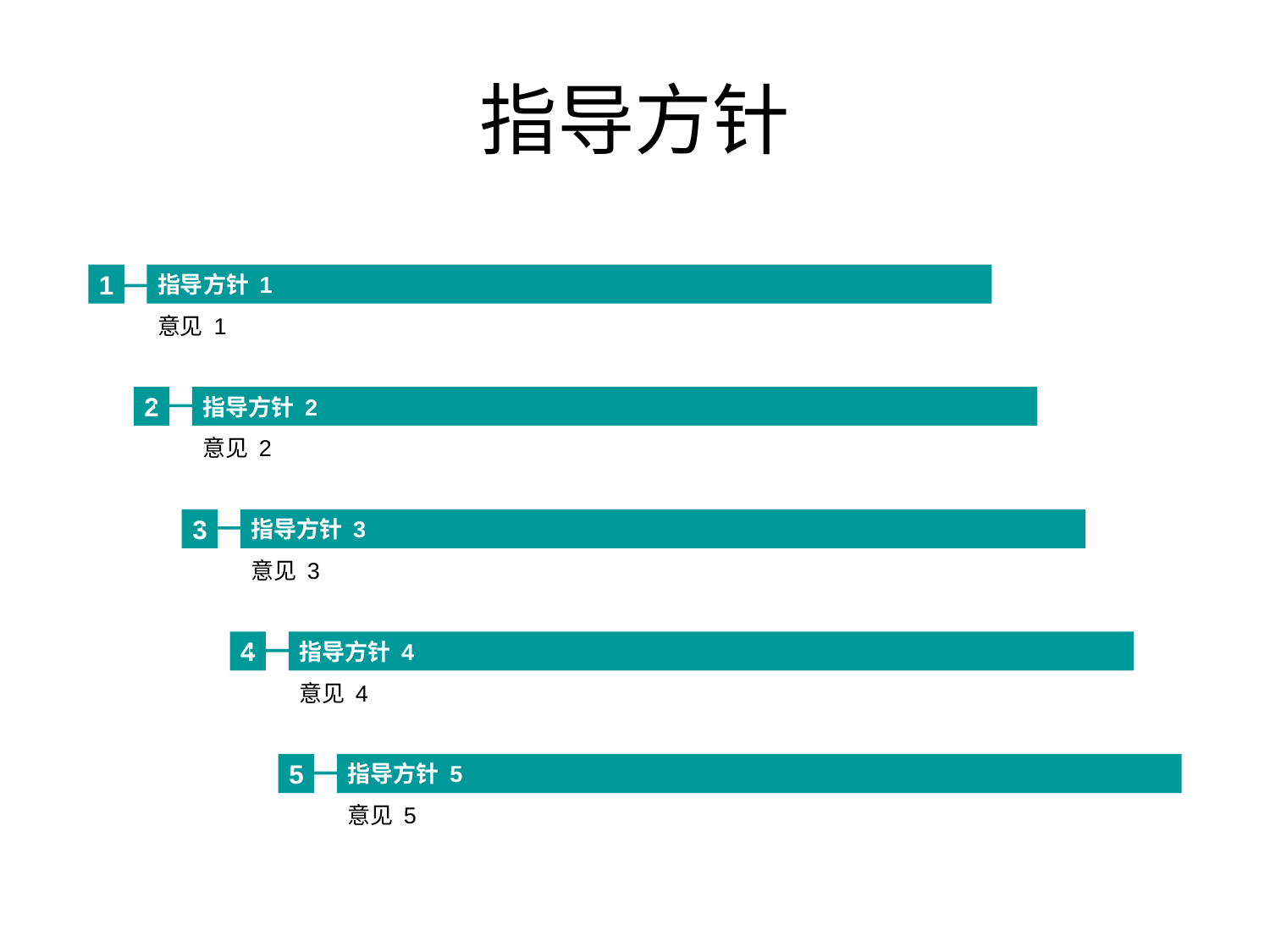

# 指导方针
1

指导方针 1

意见 1
2

指导方针 2

意见 2
3

指导方针 3

意见 3
4

指导方针 4

意见 4
5

指导方针 5

意见 5